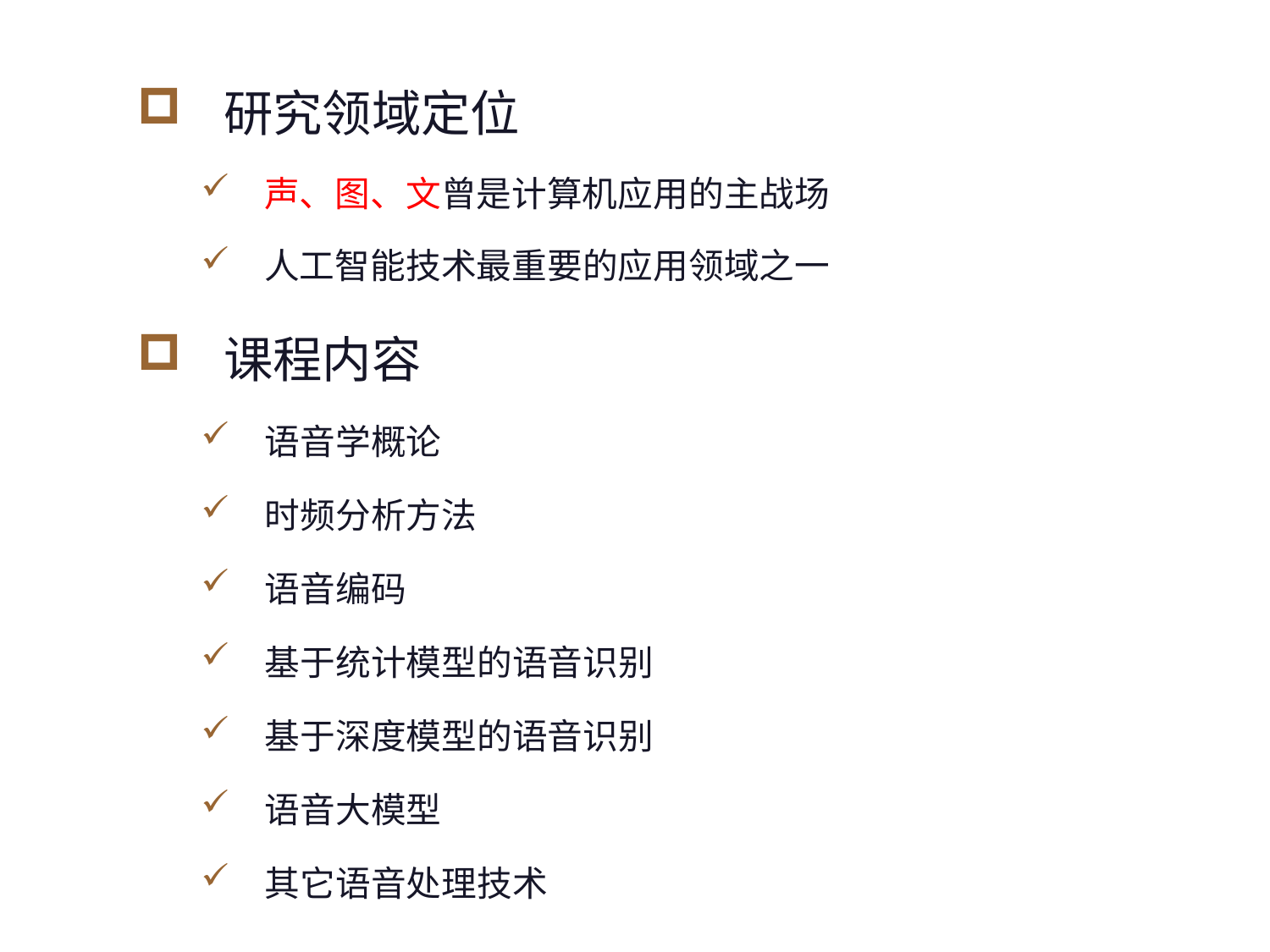

研究领域定位
声、图、文曾是计算机应用的主战场
人工智能技术最重要的应用领域之一
 课程内容
 语音学概论
 时频分析方法
 语音编码
 基于统计模型的语音识别
 基于深度模型的语音识别
 语音大模型
 其它语音处理技术